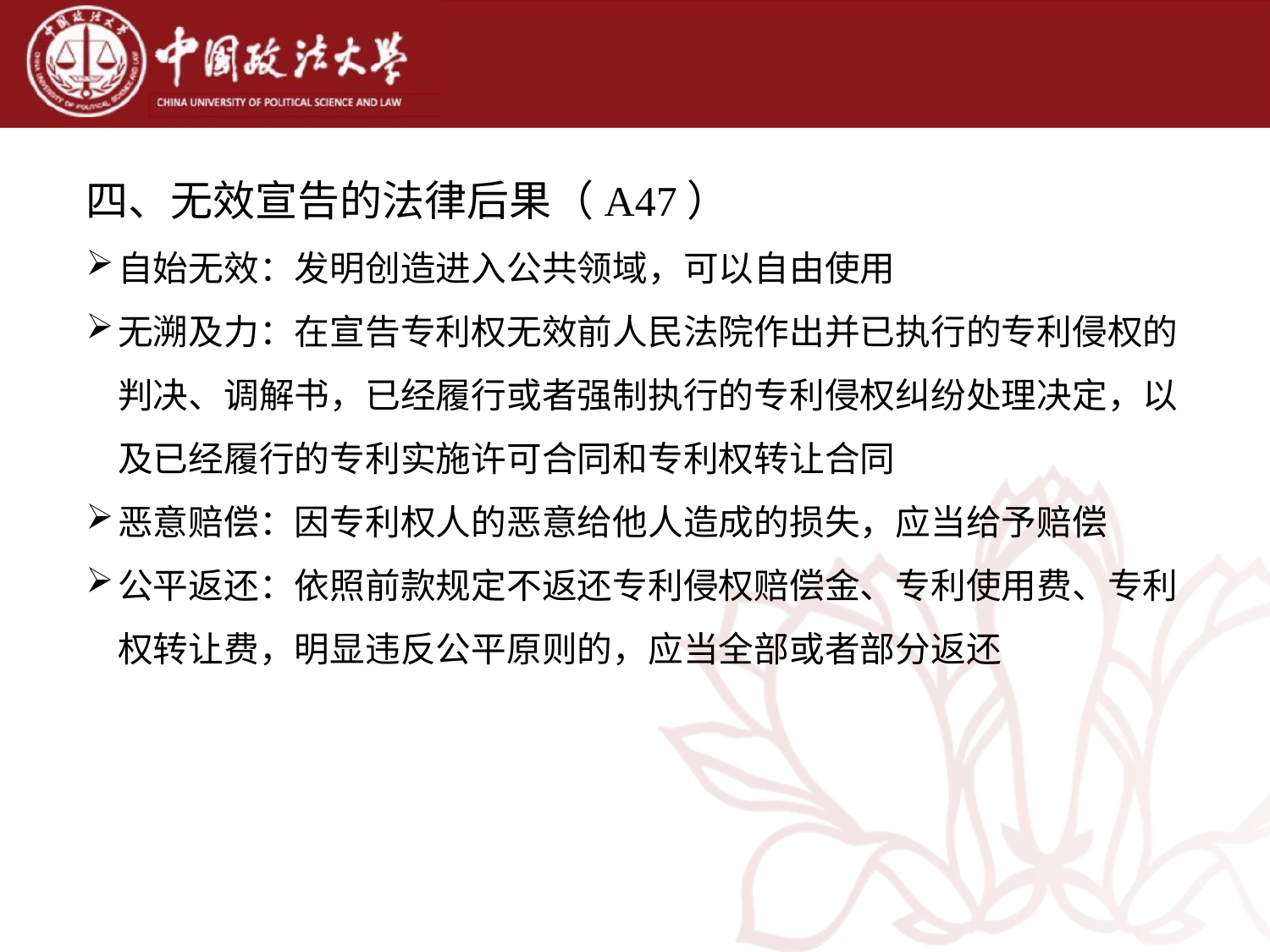

四、无效宣告的法律后果（A47）
自始无效：发明创造进入公共领域，可以自由使用
无溯及力：在宣告专利权无效前人民法院作出并已执行的专利侵权的判决、调解书，已经履行或者强制执行的专利侵权纠纷处理决定，以及已经履行的专利实施许可合同和专利权转让合同
恶意赔偿：因专利权人的恶意给他人造成的损失，应当给予赔偿
公平返还：依照前款规定不返还专利侵权赔偿金、专利使用费、专利权转让费，明显违反公平原则的，应当全部或者部分返还